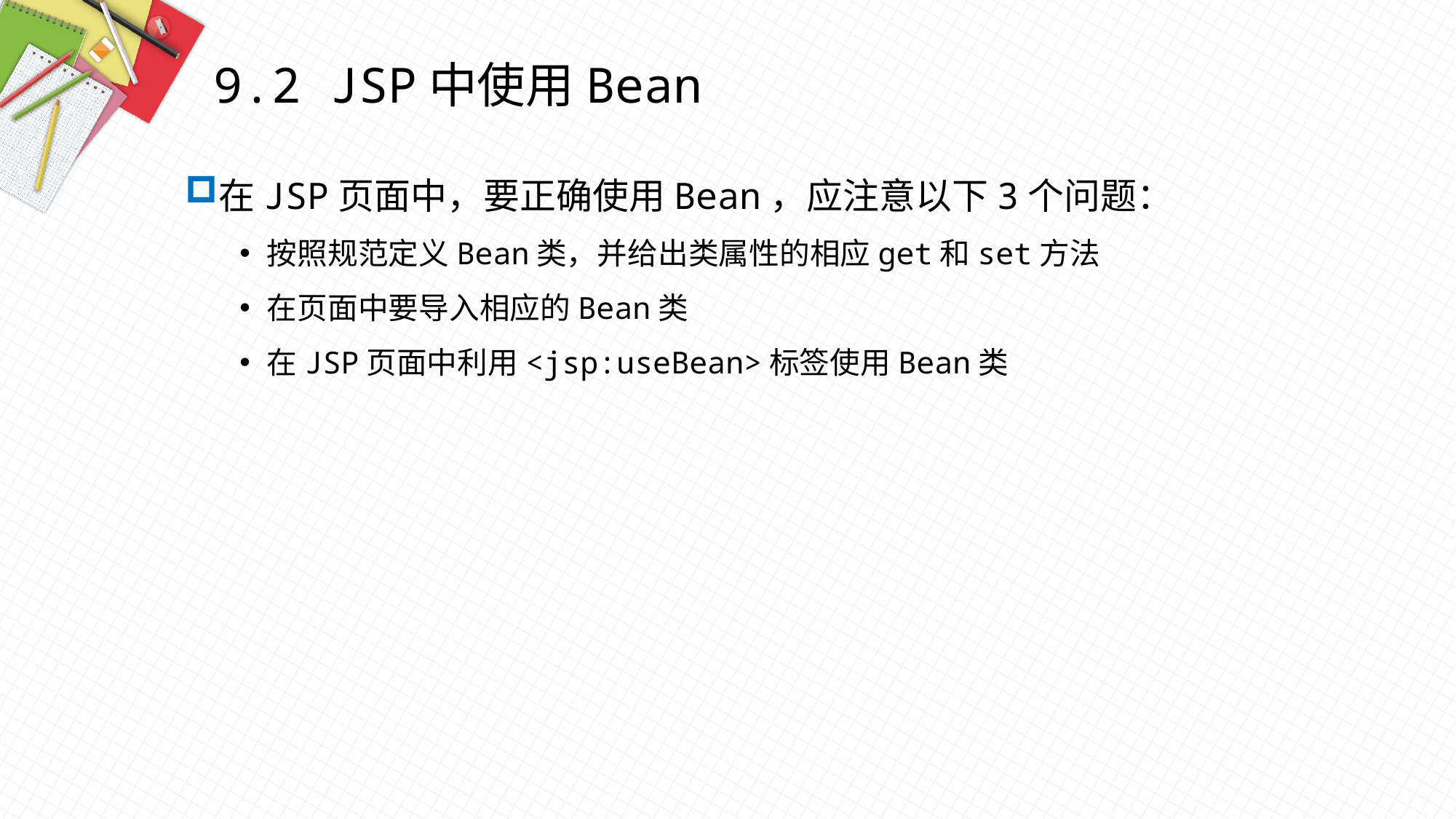

9.2 JSP中使用Bean
在JSP页面中，要正确使用Bean，应注意以下3个问题：
按照规范定义Bean类，并给出类属性的相应get和set方法
在页面中要导入相应的Bean类
在JSP页面中利用<jsp:useBean>标签使用Bean类